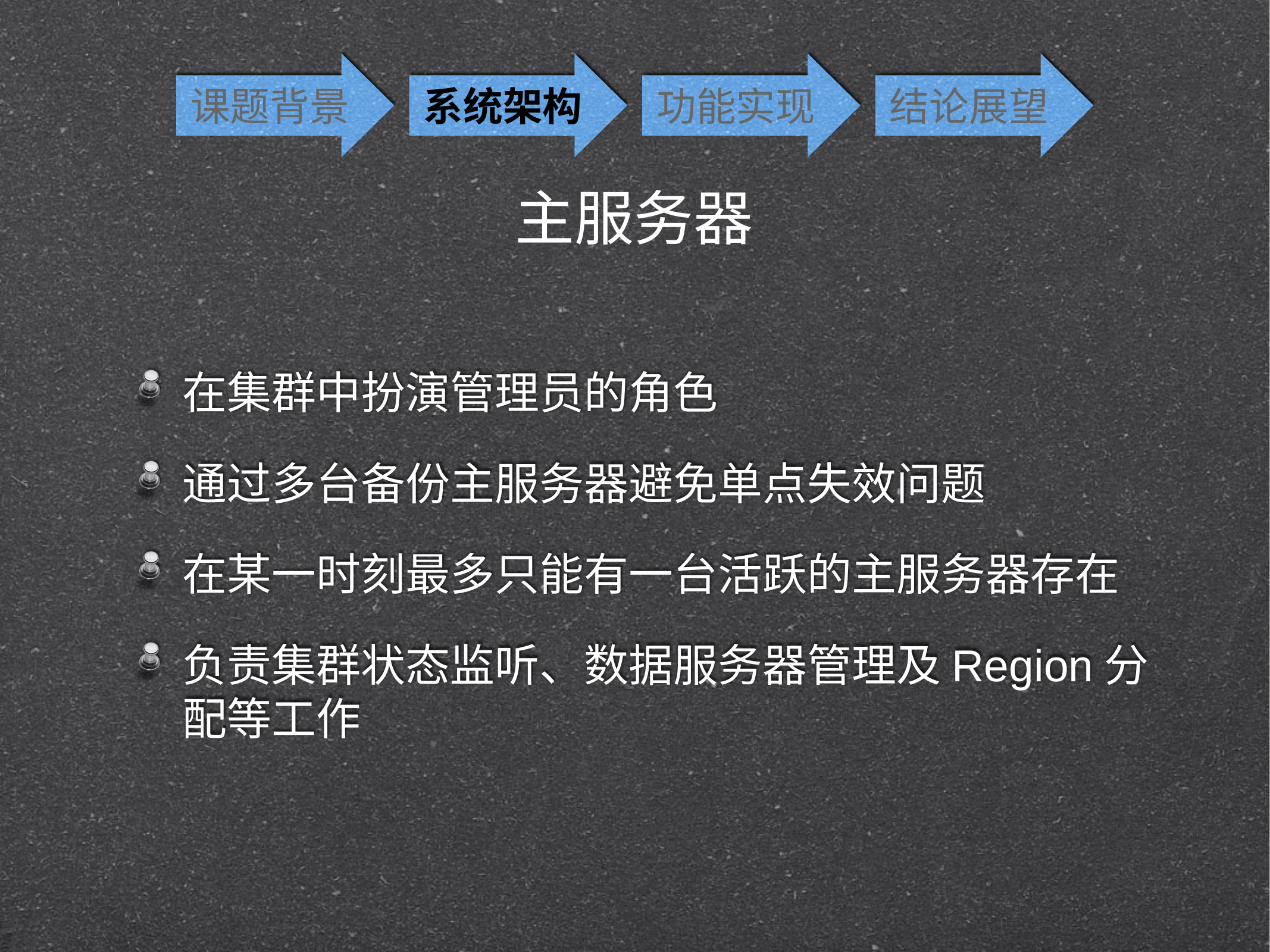

课题背景
系统架构
功能实现
结论展望
主服务器
在集群中扮演管理员的角色
通过多台备份主服务器避免单点失效问题
在某一时刻最多只能有一台活跃的主服务器存在
负责集群状态监听、数据服务器管理及Region分配等工作